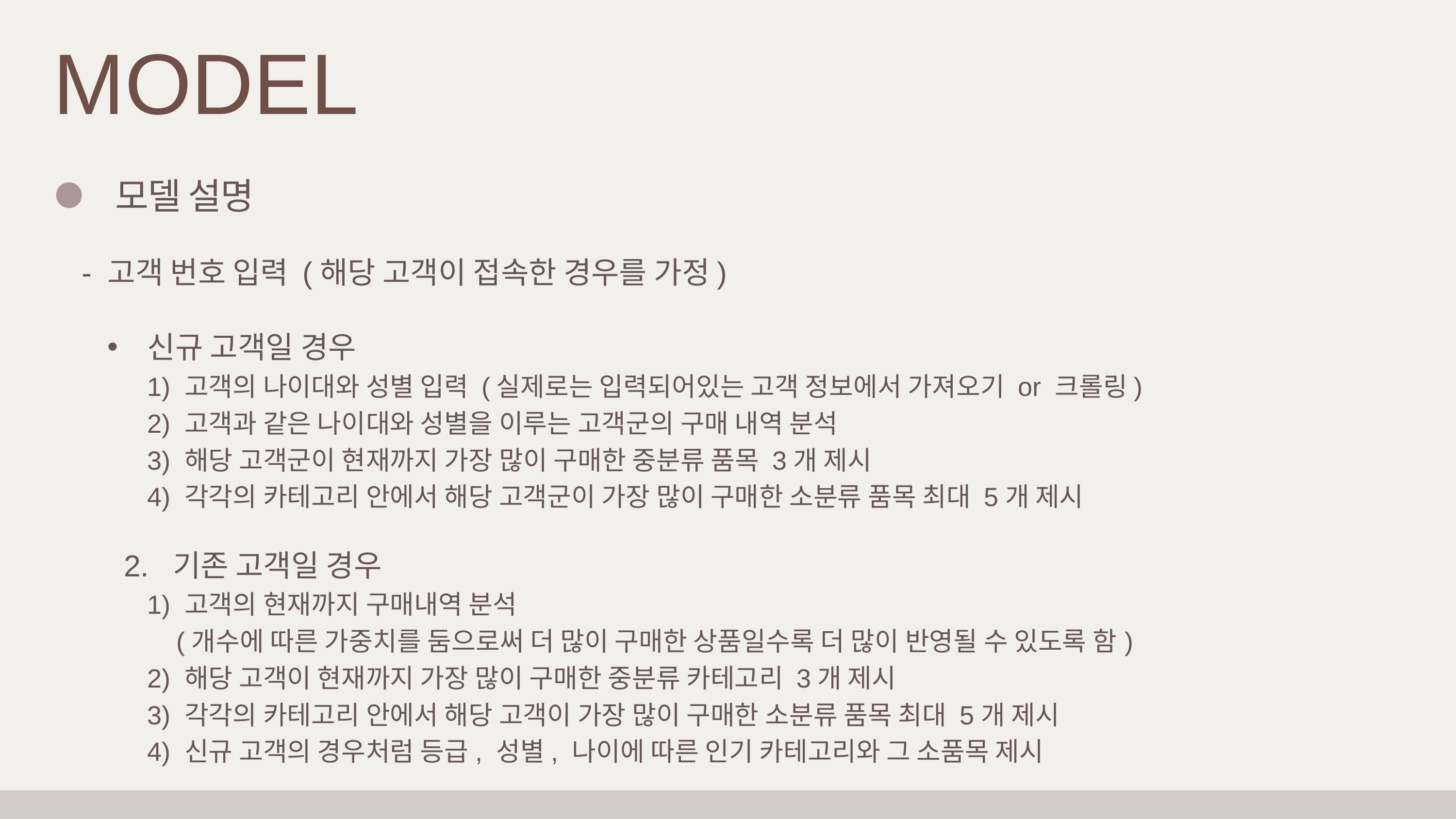

MODEL
모델 설명

- 고객 번호 입력 (해당 고객이 접속한 경우를 가정)

 신규 고객일 경우
         1) 고객의 나이대와 성별 입력 (실제로는 입력되어있는 고객 정보에서 가져오기 or 크롤링)
         2) 고객과 같은 나이대와 성별을 이루는 고객군의 구매 내역 분석
         3) 해당 고객군이 현재까지 가장 많이 구매한 중분류 품목 3개 제시
         4) 각각의 카테고리 안에서 해당 고객군이 가장 많이 구매한 소분류 품목 최대 5개 제시

     2.  기존 고객일 경우
         1) 고객의 현재까지 구매내역 분석
             (개수에 따른 가중치를 둠으로써 더 많이 구매한 상품일수록 더 많이 반영될 수 있도록 함)
         2) 해당 고객이 현재까지 가장 많이 구매한 중분류 카테고리 3개 제시
         3) 각각의 카테고리 안에서 해당 고객이 가장 많이 구매한 소분류 품목 최대 5개 제시
         4) 신규 고객의 경우처럼 등급, 성별, 나이에 따른 인기 카테고리와 그 소품목 제시